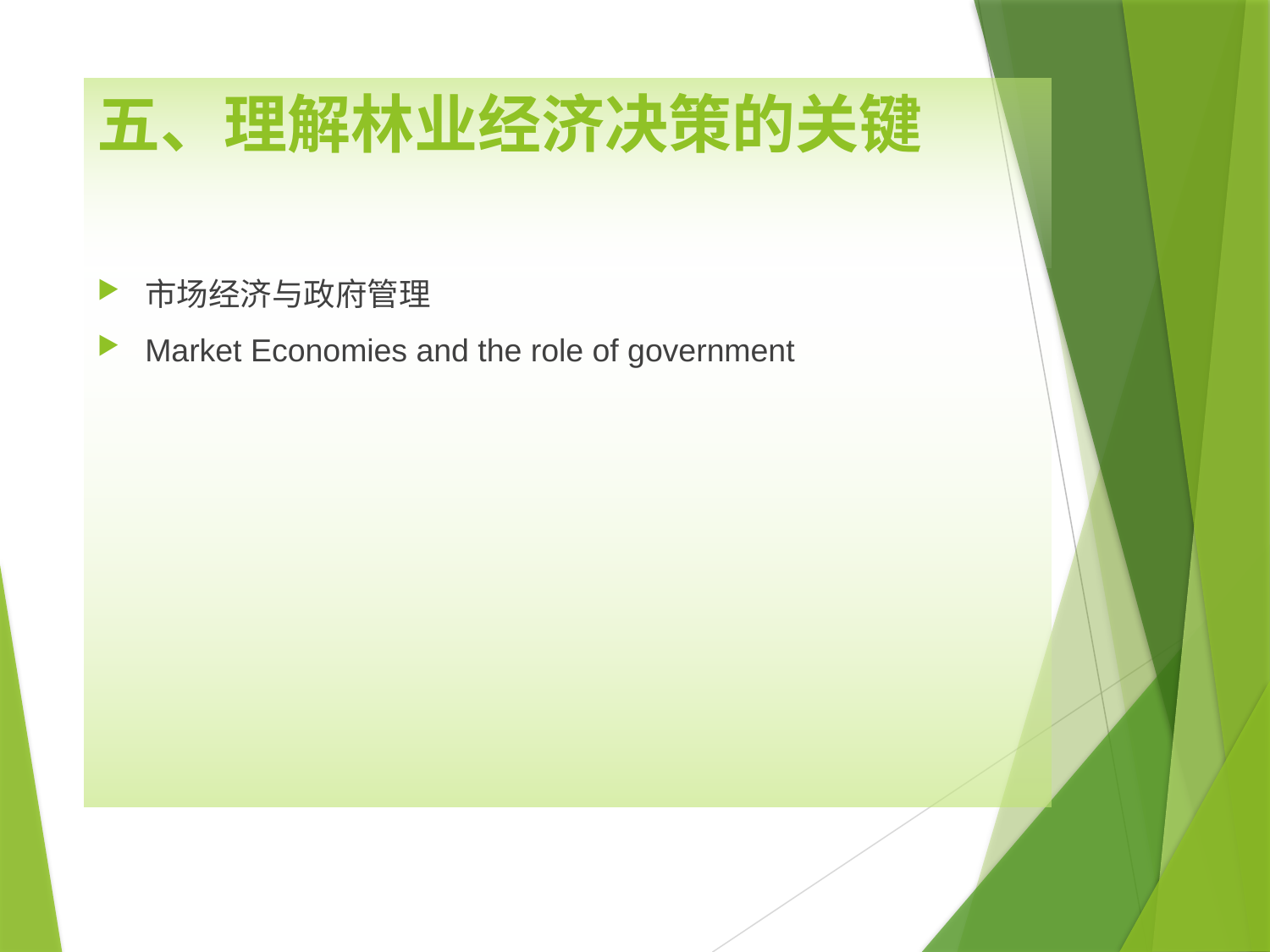

# 五、理解林业经济决策的关键
市场经济与政府管理
Market Economies and the role of government